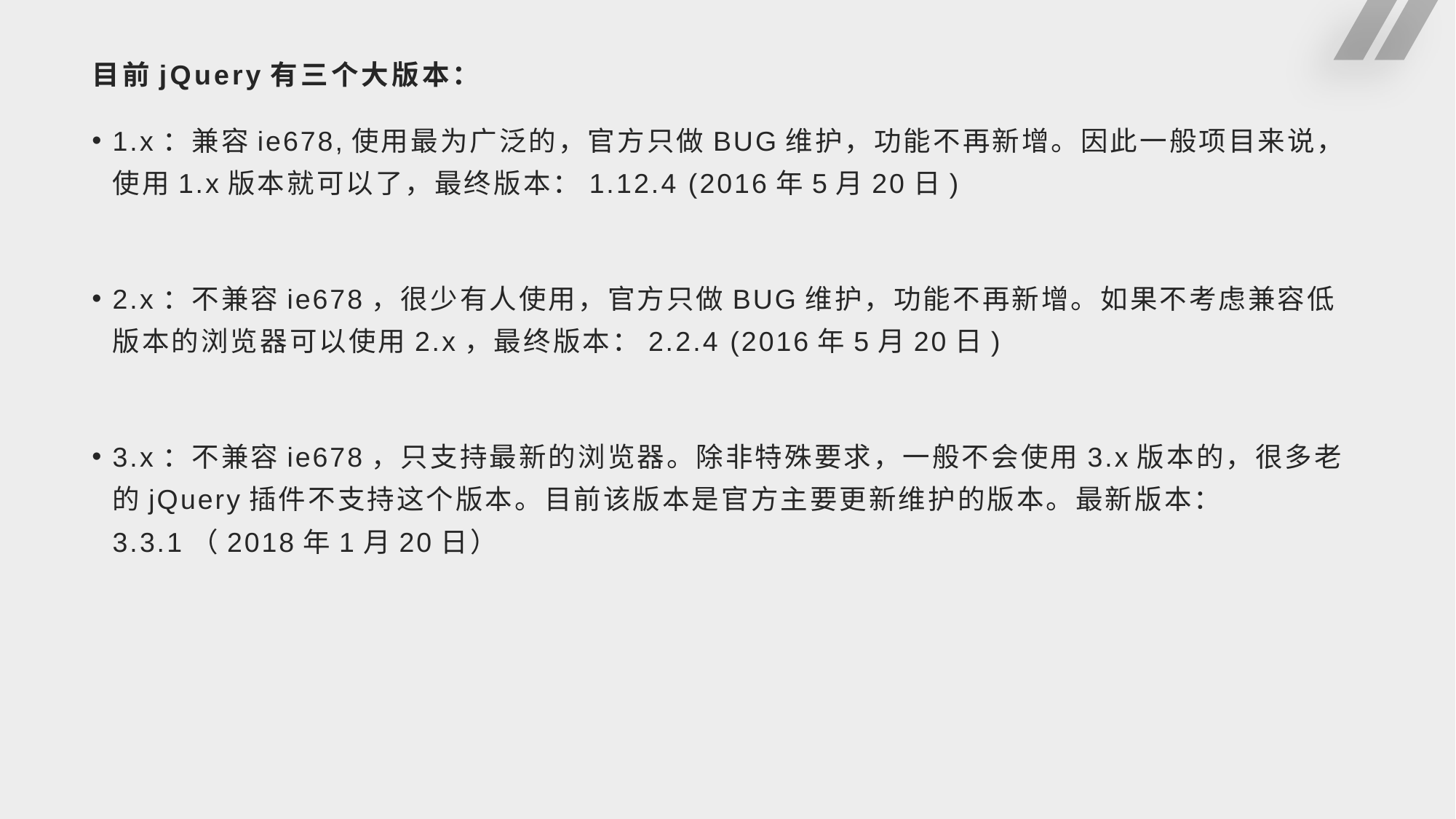

# 目前jQuery有三个大版本：
1.x：兼容ie678,使用最为广泛的，官方只做BUG维护，功能不再新增。因此一般项目来说，使用1.x版本就可以了，最终版本：1.12.4 (2016年5月20日)

2.x：不兼容ie678，很少有人使用，官方只做BUG维护，功能不再新增。如果不考虑兼容低版本的浏览器可以使用2.x，最终版本：2.2.4 (2016年5月20日)

3.x：不兼容ie678，只支持最新的浏览器。除非特殊要求，一般不会使用3.x版本的，很多老的jQuery插件不支持这个版本。目前该版本是官方主要更新维护的版本。最新版本：3.3.1（2018年1月20日）